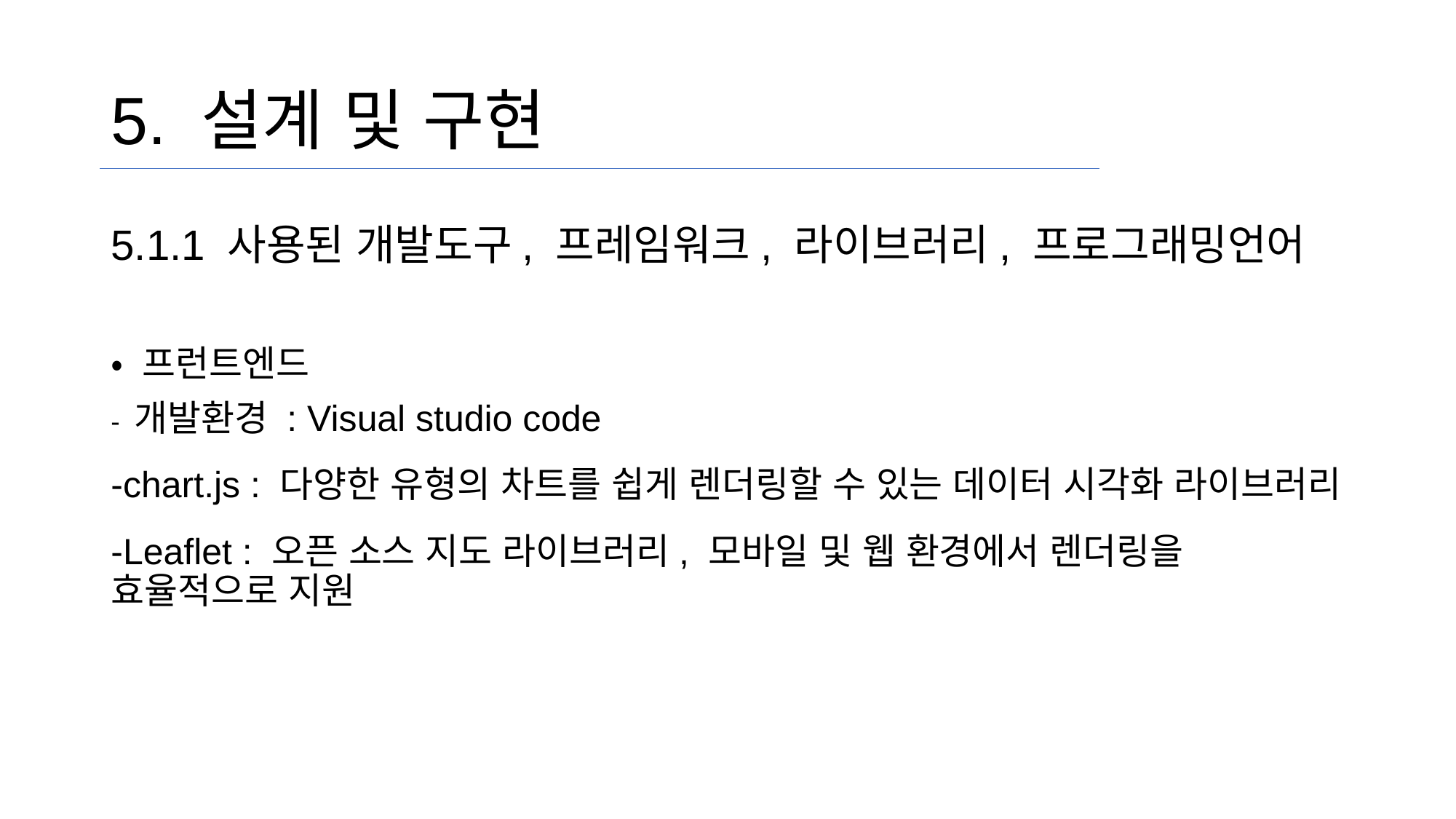

# 5. 설계 및 구현
5.1.1 사용된 개발도구, 프레임워크, 라이브러리, 프로그래밍언어

• 프런트엔드
- 개발환경 : Visual studio code
-chart.js : 다양한 유형의 차트를 쉽게 렌더링할 수 있는 데이터 시각화 라이브러리
-Leaflet : 오픈 소스 지도 라이브러리, 모바일 및 웹 환경에서 렌더링을 효율적으로 지원